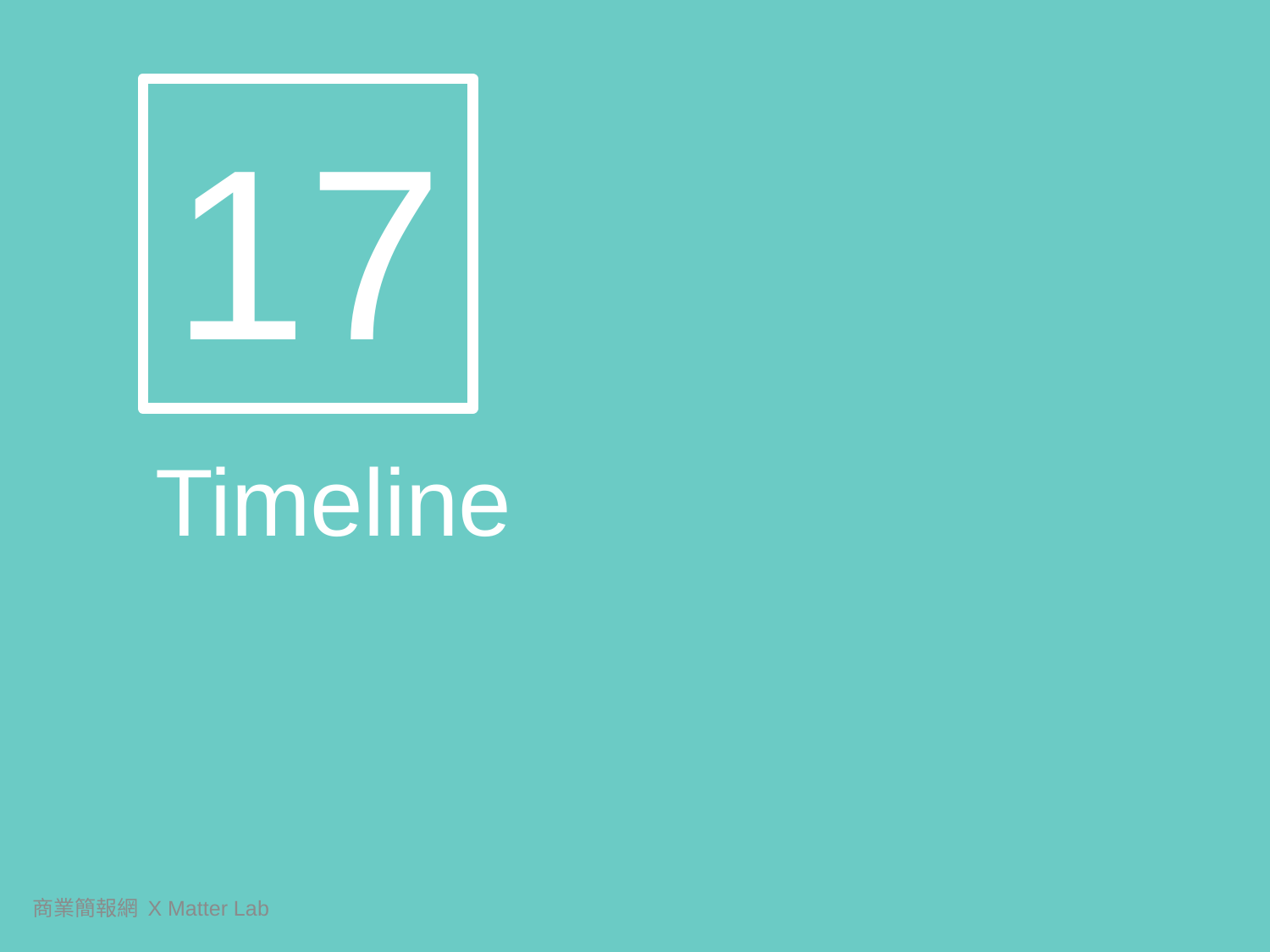

17
Timeline
商業簡報網 X Matter Lab
339